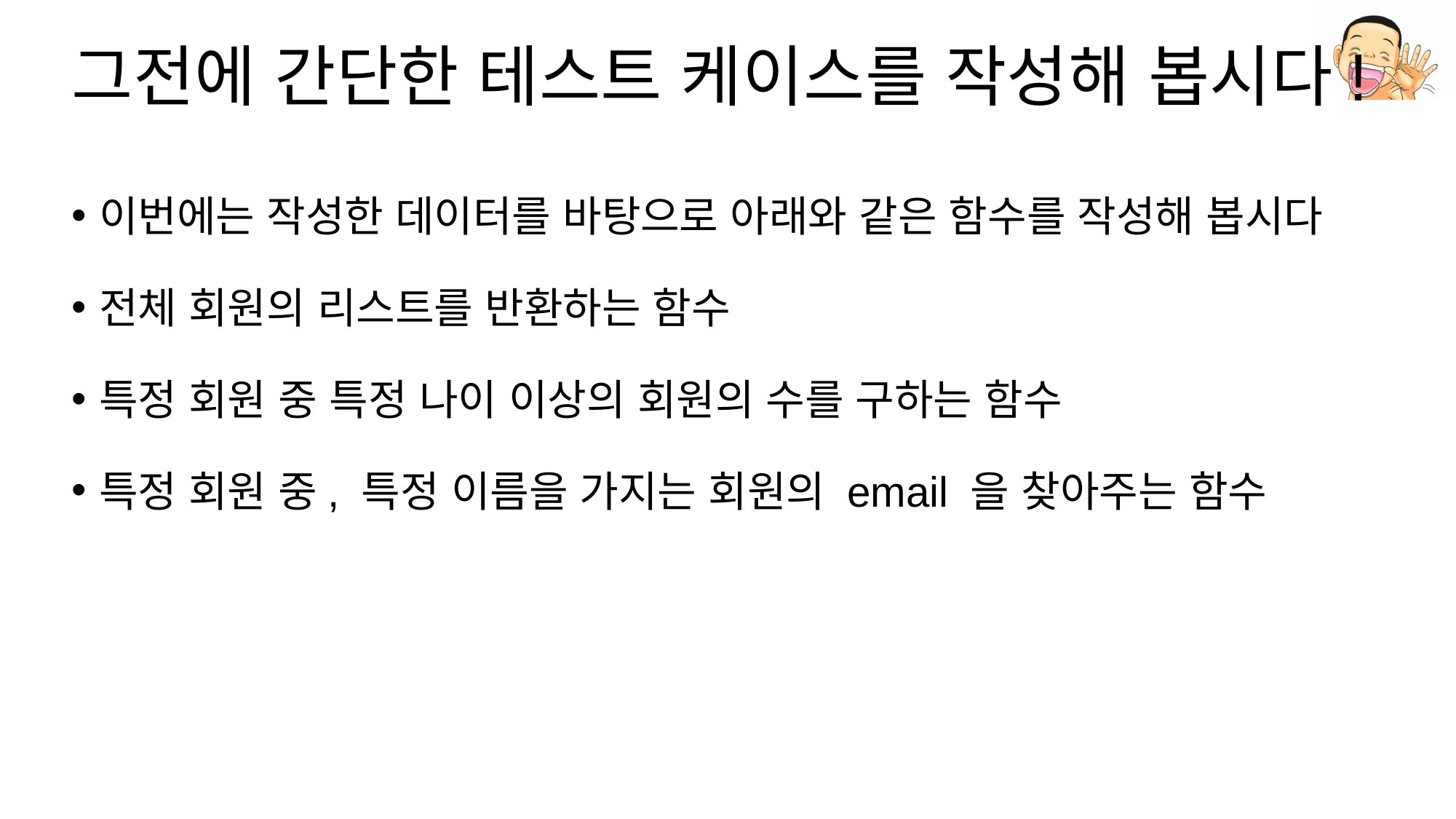

# 그전에 간단한 테스트 케이스를 작성해 봅시다!
이번에는 작성한 데이터를 바탕으로 아래와 같은 함수를 작성해 봅시다
전체 회원의 리스트를 반환하는 함수
특정 회원 중 특정 나이 이상의 회원의 수를 구하는 함수
특정 회원 중, 특정 이름을 가지는 회원의 email 을 찾아주는 함수